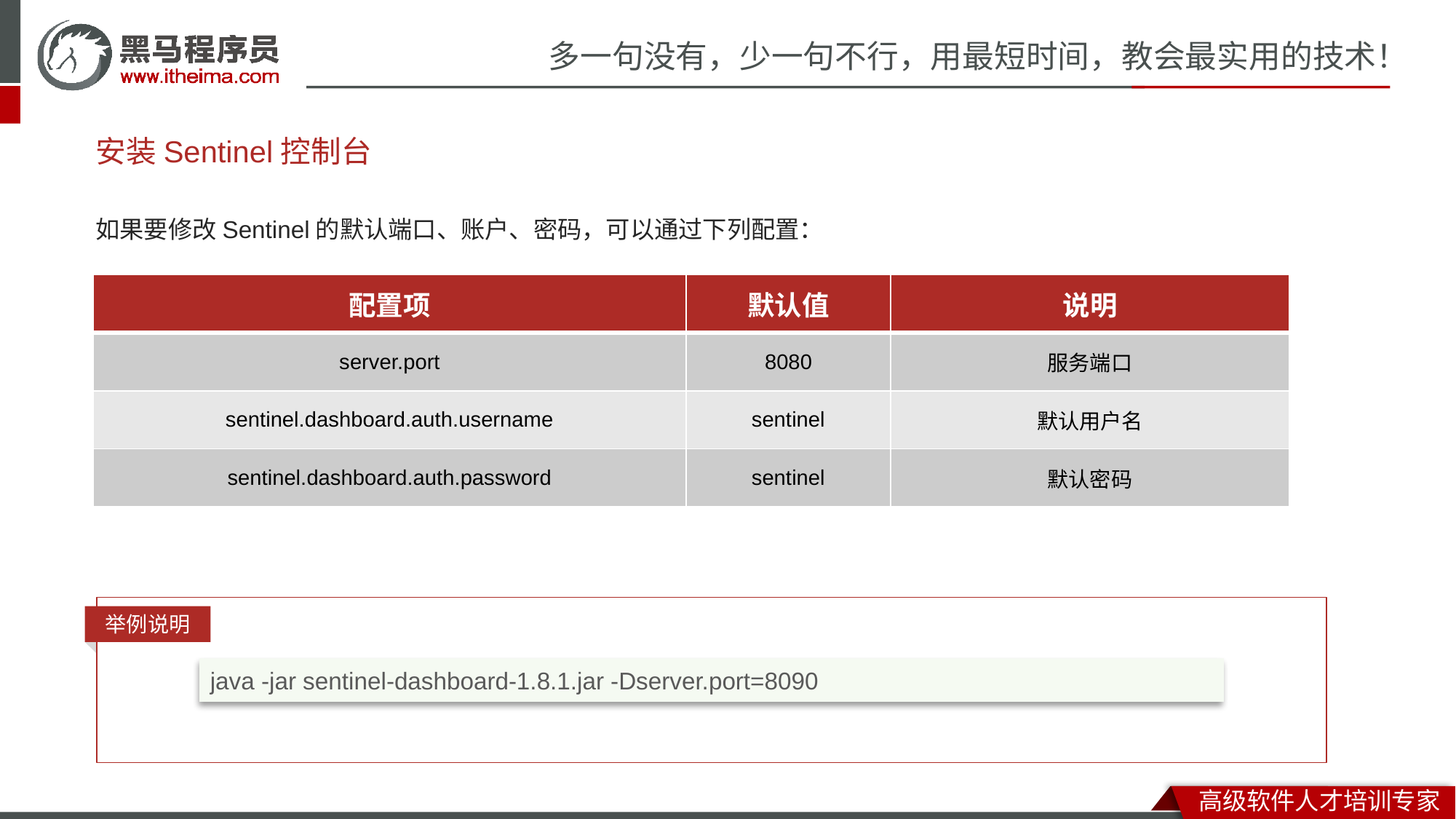

# 安装Sentinel控制台
如果要修改Sentinel的默认端口、账户、密码，可以通过下列配置：
| 配置项 | 默认值 | 说明 |
| --- | --- | --- |
| server.port | 8080 | 服务端口 |
| sentinel.dashboard.auth.username | sentinel | 默认用户名 |
| sentinel.dashboard.auth.password | sentinel | 默认密码 |

举例说明

java -jar sentinel-dashboard-1.8.1.jar -Dserver.port=8090